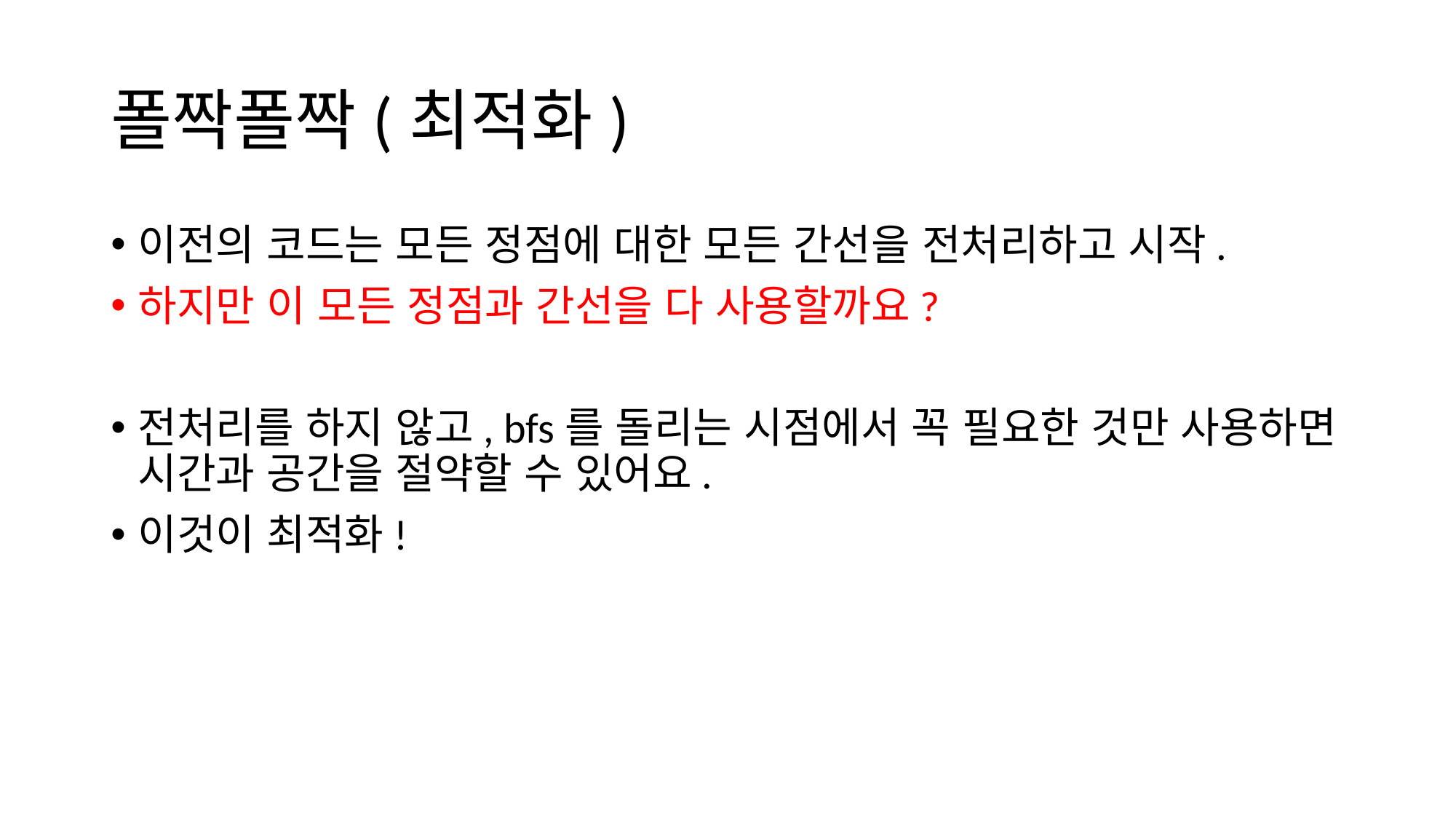

# 폴짝폴짝(최적화)
이전의 코드는 모든 정점에 대한 모든 간선을 전처리하고 시작.
하지만 이 모든 정점과 간선을 다 사용할까요?

전처리를 하지 않고, bfs를 돌리는 시점에서 꼭 필요한 것만 사용하면 시간과 공간을 절약할 수 있어요.
이것이 최적화!